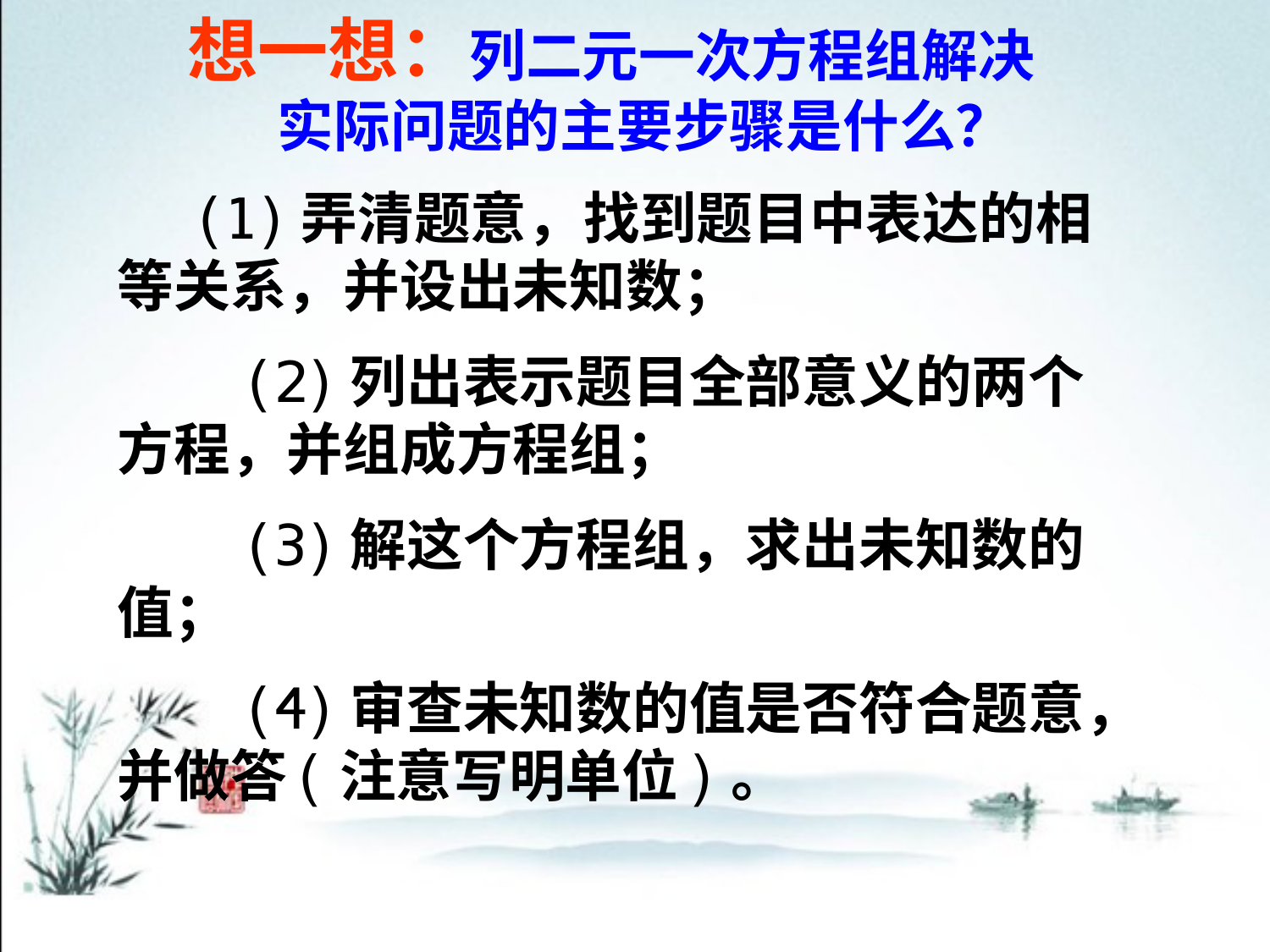

想一想：列二元一次方程组解决          实际问题的主要步骤是什么？
        (1)弄清题意，找到题目中表达的相等关系，并设出未知数；
        (2)列出表示题目全部意义的两个方程，并组成方程组；
        (3)解这个方程组，求出未知数的值；
        (4)审查未知数的值是否符合题意，并做答(注意写明单位)。